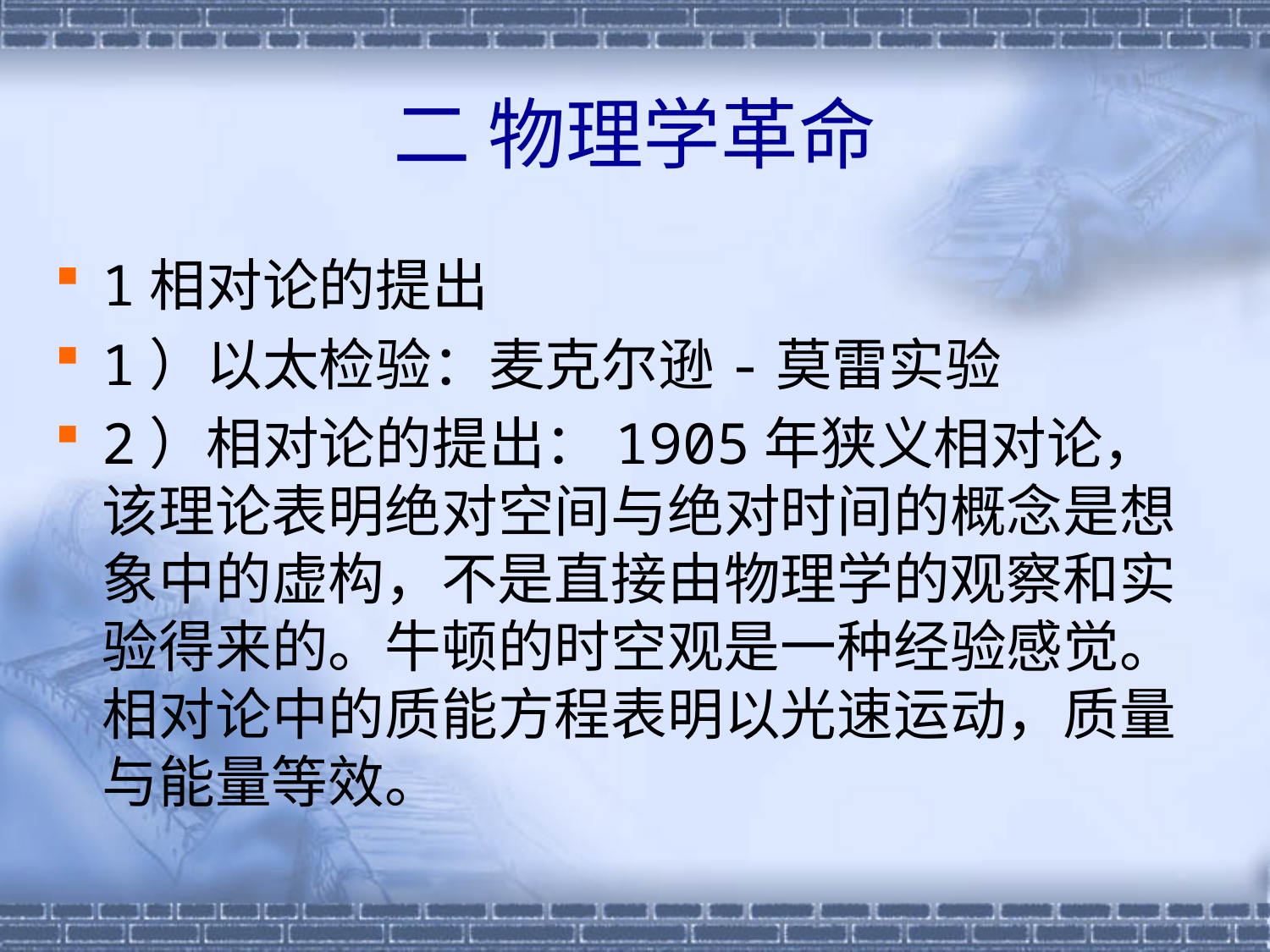

# 二 物理学革命
1相对论的提出
1）以太检验：麦克尔逊-莫雷实验
2）相对论的提出：1905年狭义相对论，该理论表明绝对空间与绝对时间的概念是想象中的虚构，不是直接由物理学的观察和实验得来的。牛顿的时空观是一种经验感觉。相对论中的质能方程表明以光速运动，质量与能量等效。